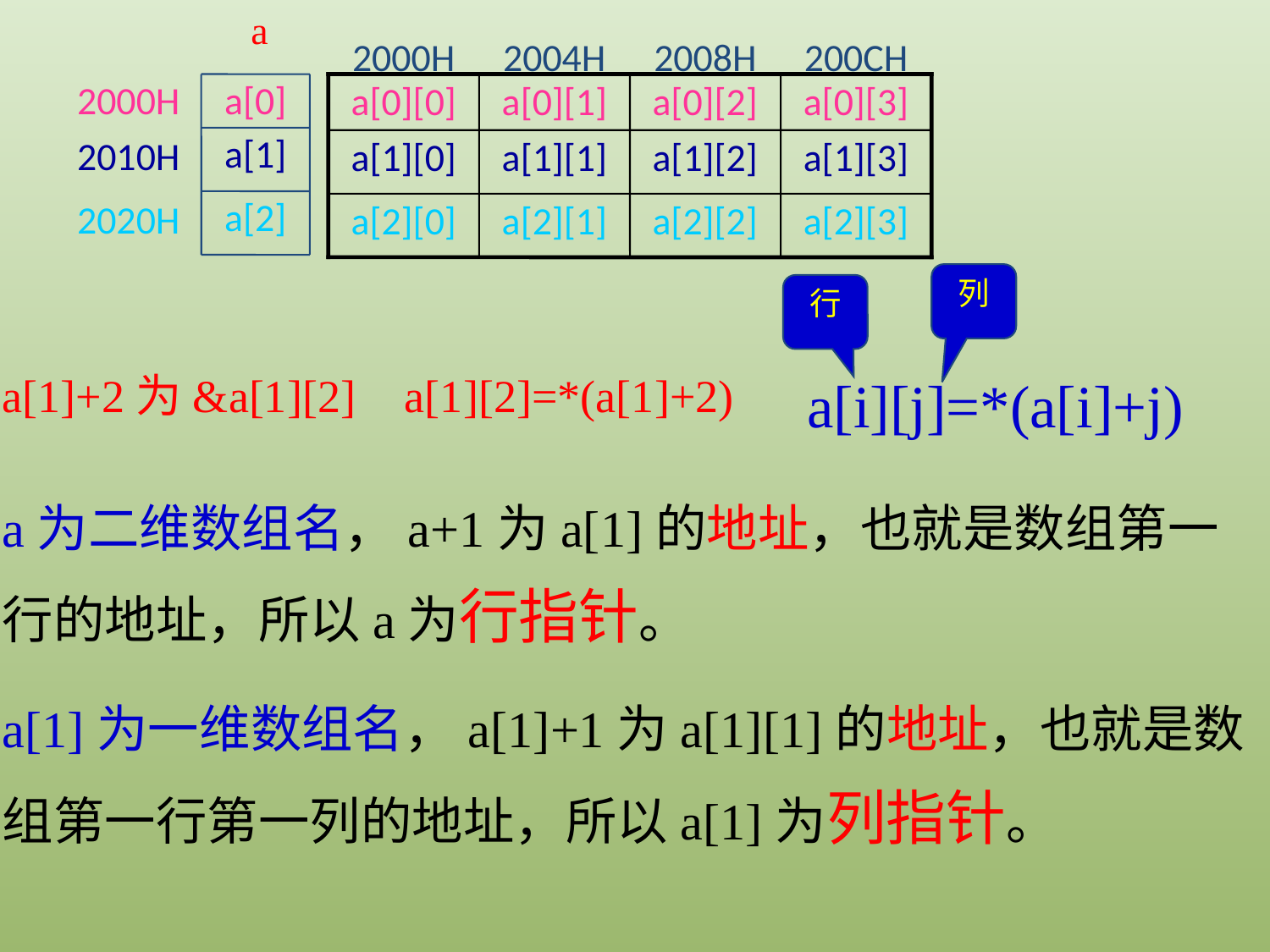

a
2000H

2004H

2008H

200CH

2000H

a[0]

a[0][0]

a[0][1]

a[0][2]

a[0][3]

a[1]

2010H

a[1][0]

a[1][1]
a[1][2]
a[1][3]
a[2]

2020H

a[2][0]

a[2][1]
a[2][2]
a[2][3]

列
行
a[1]+2为&a[1][2]
a[1][2]=*(a[1]+2)
a[i][j]=*(a[i]+j)
a为二维数组名，a+1为a[1]的地址，也就是数组第一行的地址，所以a为行指针。
a[1]为一维数组名，a[1]+1为a[1][1]的地址，也就是数组第一行第一列的地址，所以a[1]为列指针。
461